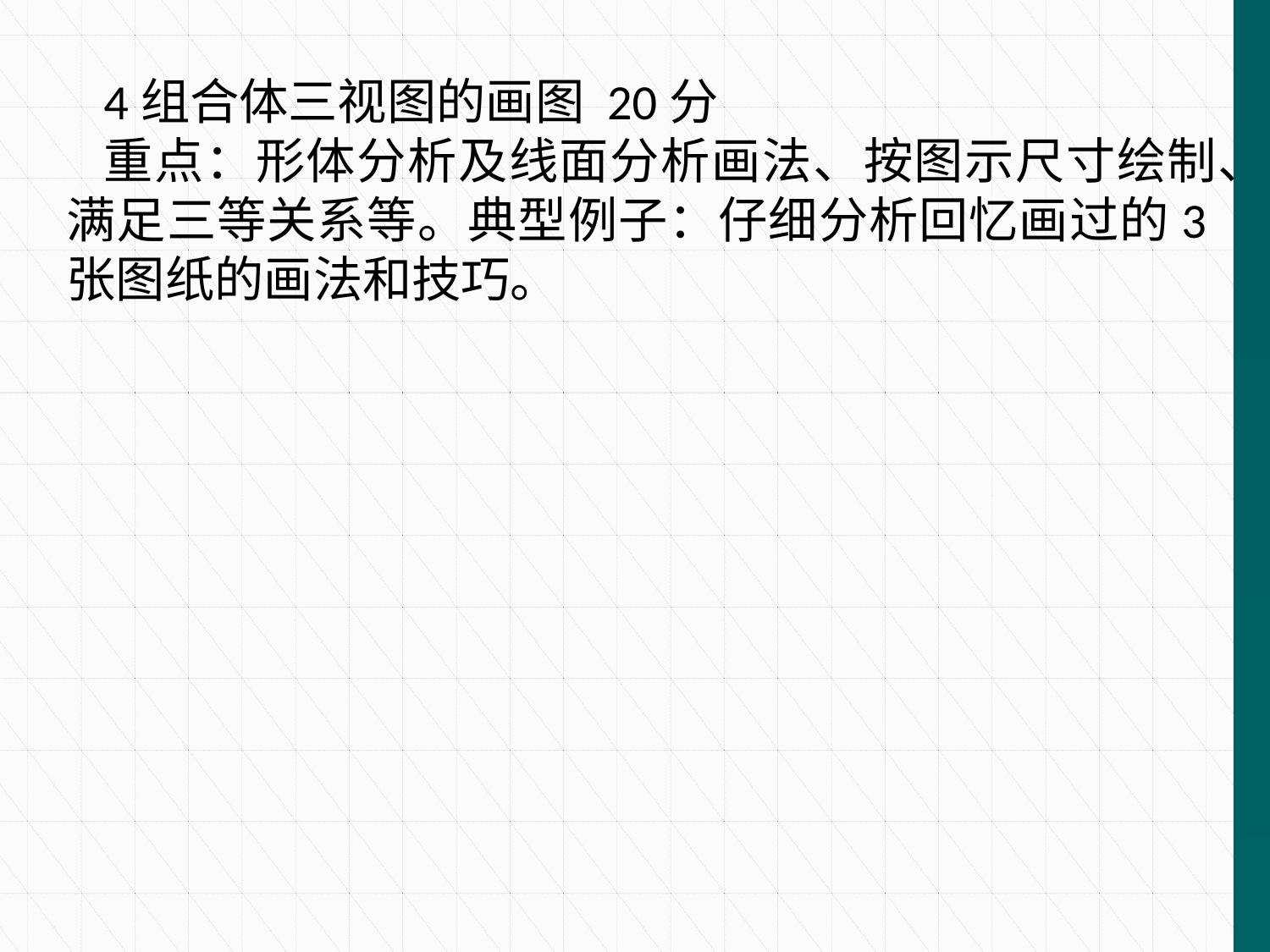

4组合体三视图的画图 20分
重点：形体分析及线面分析画法、按图示尺寸绘制、满足三等关系等。典型例子：仔细分析回忆画过的3张图纸的画法和技巧。